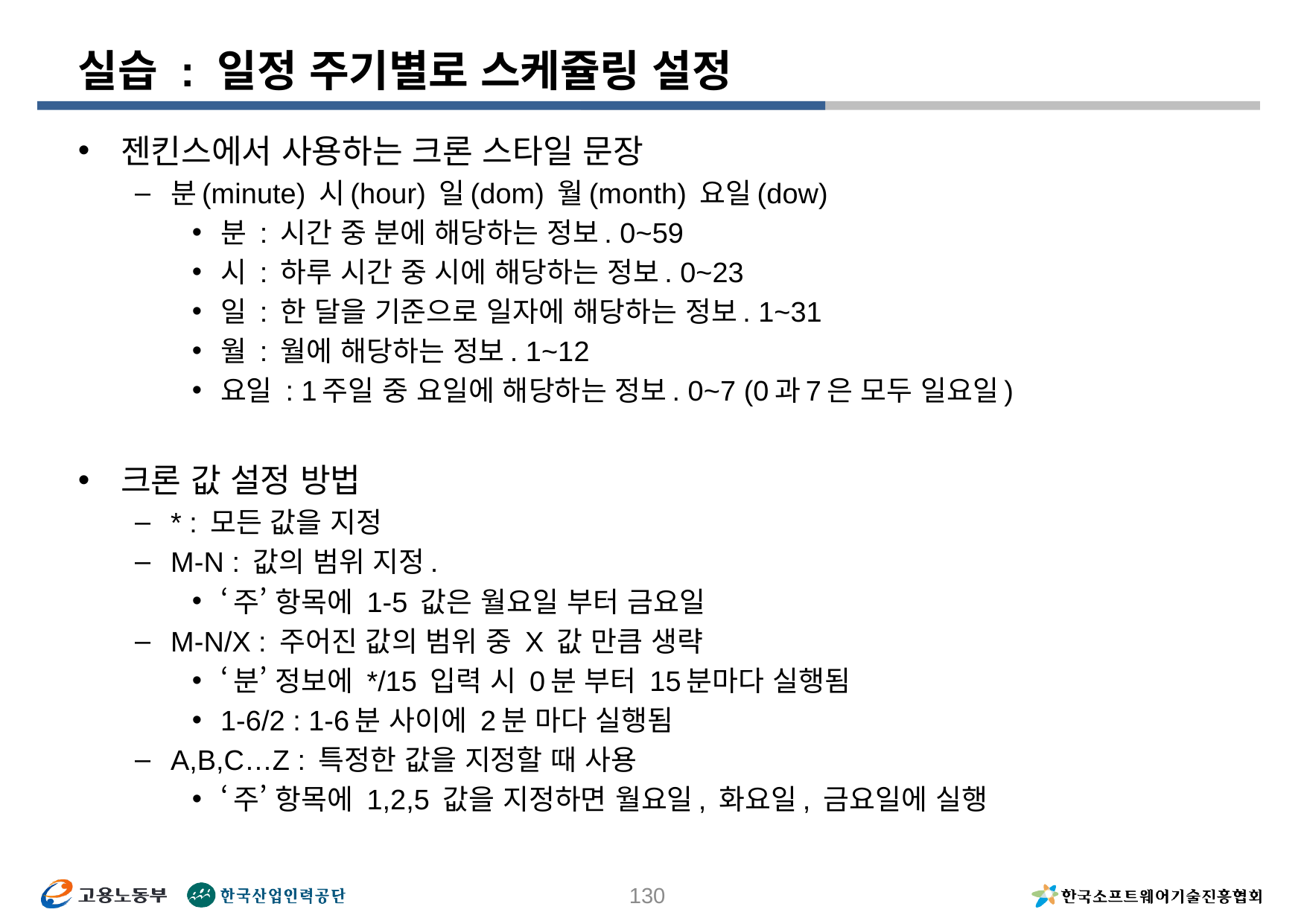

# 실습 : 일정 주기별로 스케쥴링 설정
젠킨스에서 사용하는 크론 스타일 문장
분(minute) 시(hour) 일(dom) 월(month) 요일(dow)
분 : 시간 중 분에 해당하는 정보. 0~59
시 : 하루 시간 중 시에 해당하는 정보. 0~23
일 : 한 달을 기준으로 일자에 해당하는 정보. 1~31
월 : 월에 해당하는 정보. 1~12
요일 : 1주일 중 요일에 해당하는 정보. 0~7 (0과7은 모두 일요일)

크론 값 설정 방법
* : 모든 값을 지정
M-N : 값의 범위 지정.
‘주’ 항목에 1-5 값은 월요일 부터 금요일
M-N/X : 주어진 값의 범위 중 X 값 만큼 생략
‘분’ 정보에 */15 입력 시 0분 부터 15분마다 실행됨
1-6/2 : 1-6분 사이에 2분 마다 실행됨
A,B,C…Z : 특정한 값을 지정할 때 사용
‘주’ 항목에 1,2,5 값을 지정하면 월요일, 화요일, 금요일에 실행
130